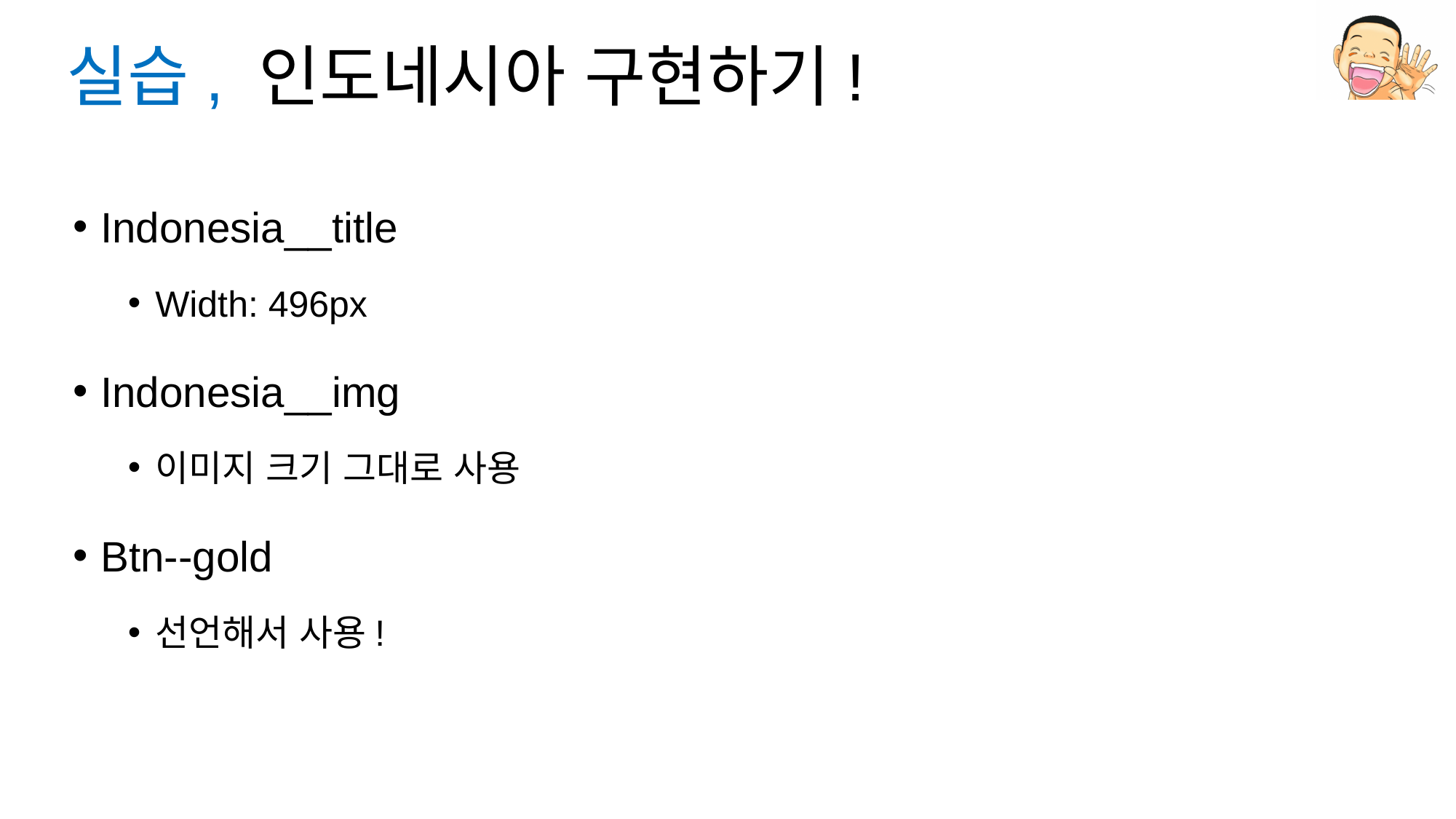

# 실습, 인도네시아 구현하기!
Indonesia__title
Width: 496px
Indonesia__img
이미지 크기 그대로 사용
Btn--gold
선언해서 사용!